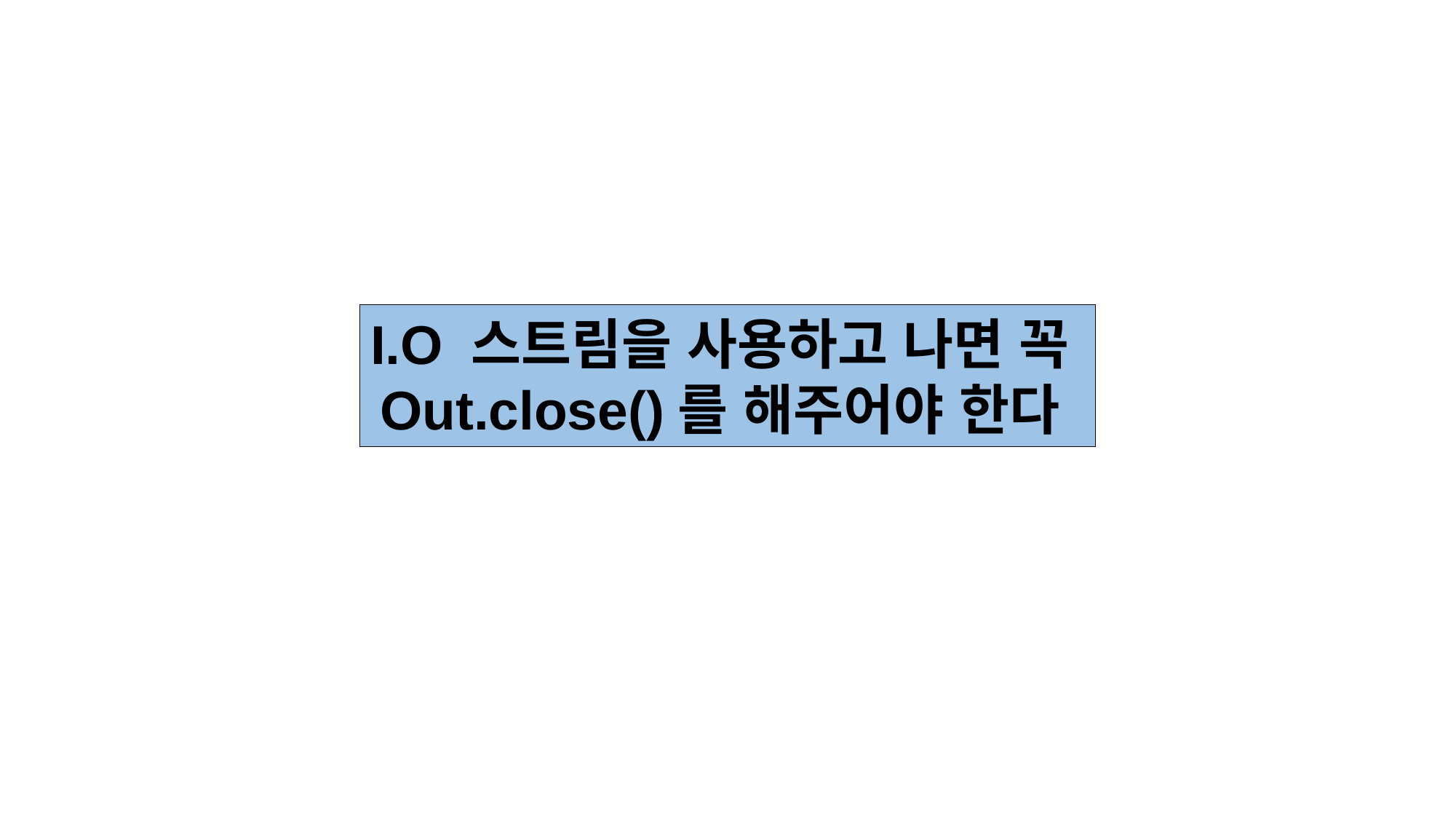

I.O 스트림을 사용하고 나면 꼭
Out.close()를 해주어야 한다